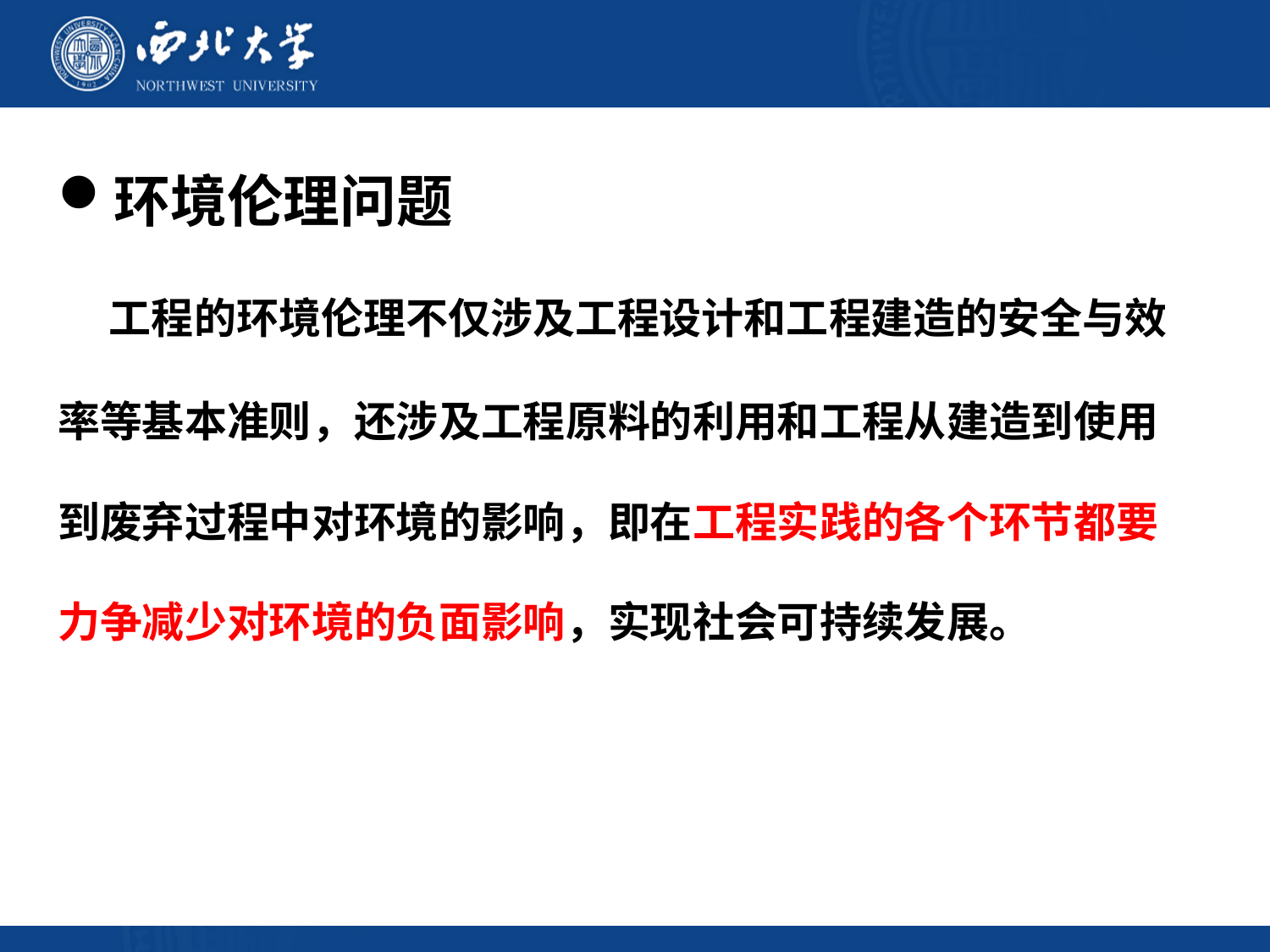

环境伦理问题
   工程的环境伦理不仅涉及工程设计和工程建造的安全与效率等基本准则，还涉及工程原料的利用和工程从建造到使用到废弃过程中对环境的影响，即在工程实践的各个环节都要力争减少对环境的负面影响，实现社会可持续发展。